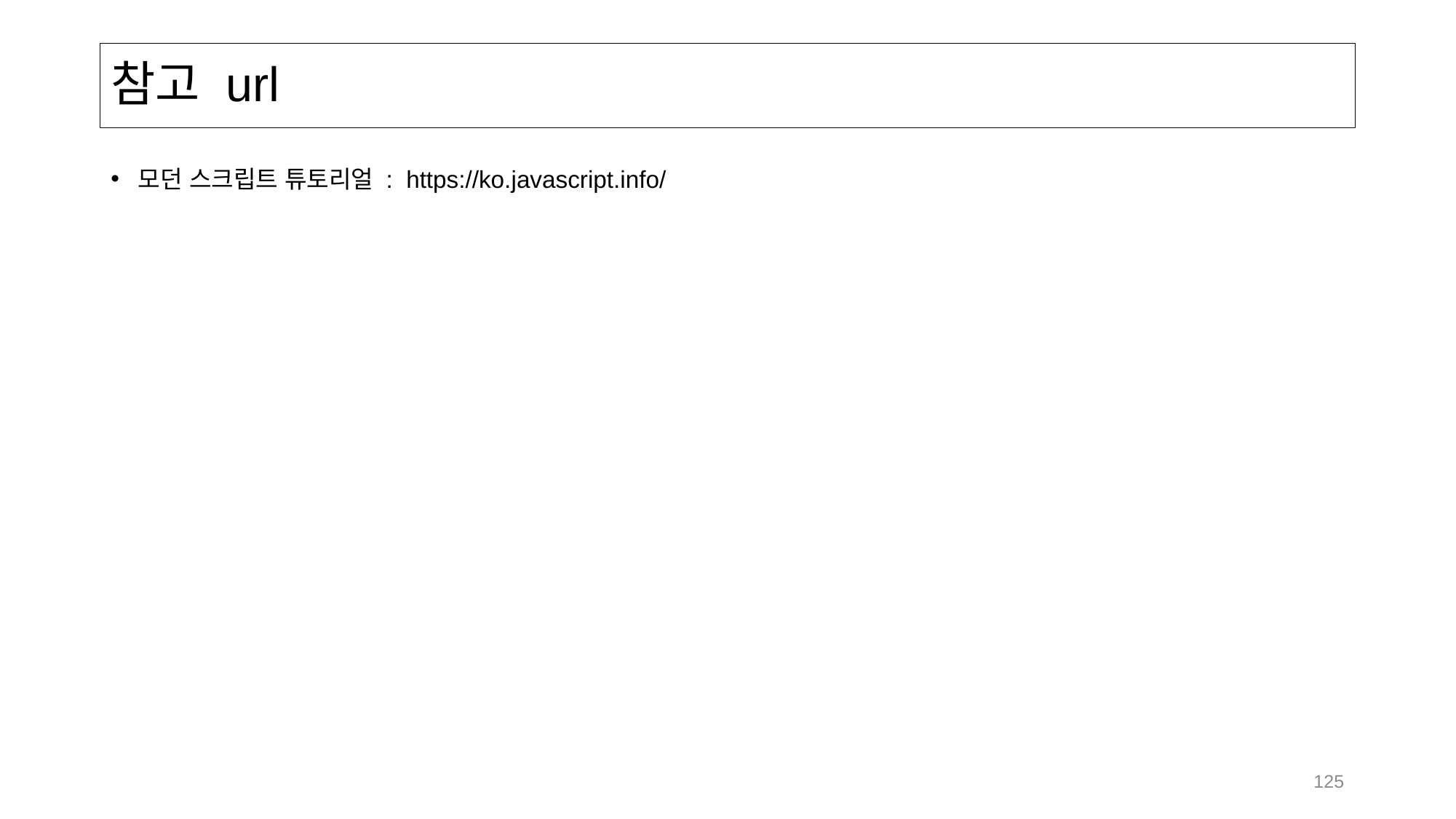

# 참고 url
모던 스크립트 튜토리얼 :  https://ko.javascript.info/
125